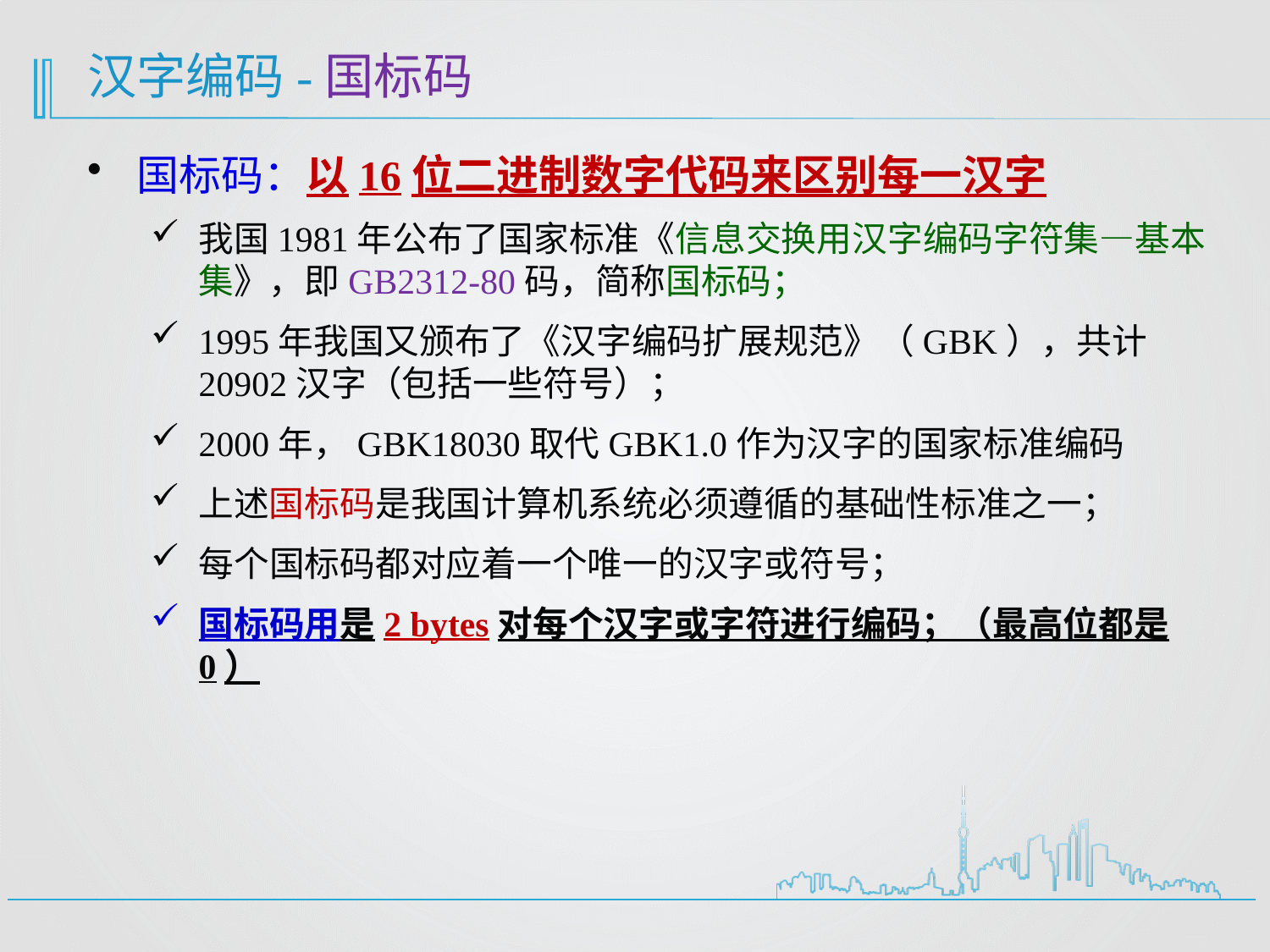

汉字编码-国标码
 国标码：以16位二进制数字代码来区别每一汉字
我国1981年公布了国家标准《信息交换用汉字编码字符集—基本集》，即GB2312-80码，简称国标码；
1995年我国又颁布了《汉字编码扩展规范》（GBK），共计20902汉字（包括一些符号）；
2000年，GBK18030取代GBK1.0作为汉字的国家标准编码
上述国标码是我国计算机系统必须遵循的基础性标准之一；
每个国标码都对应着一个唯一的汉字或符号；
国标码用是2 bytes对每个汉字或字符进行编码；（最高位都是0）